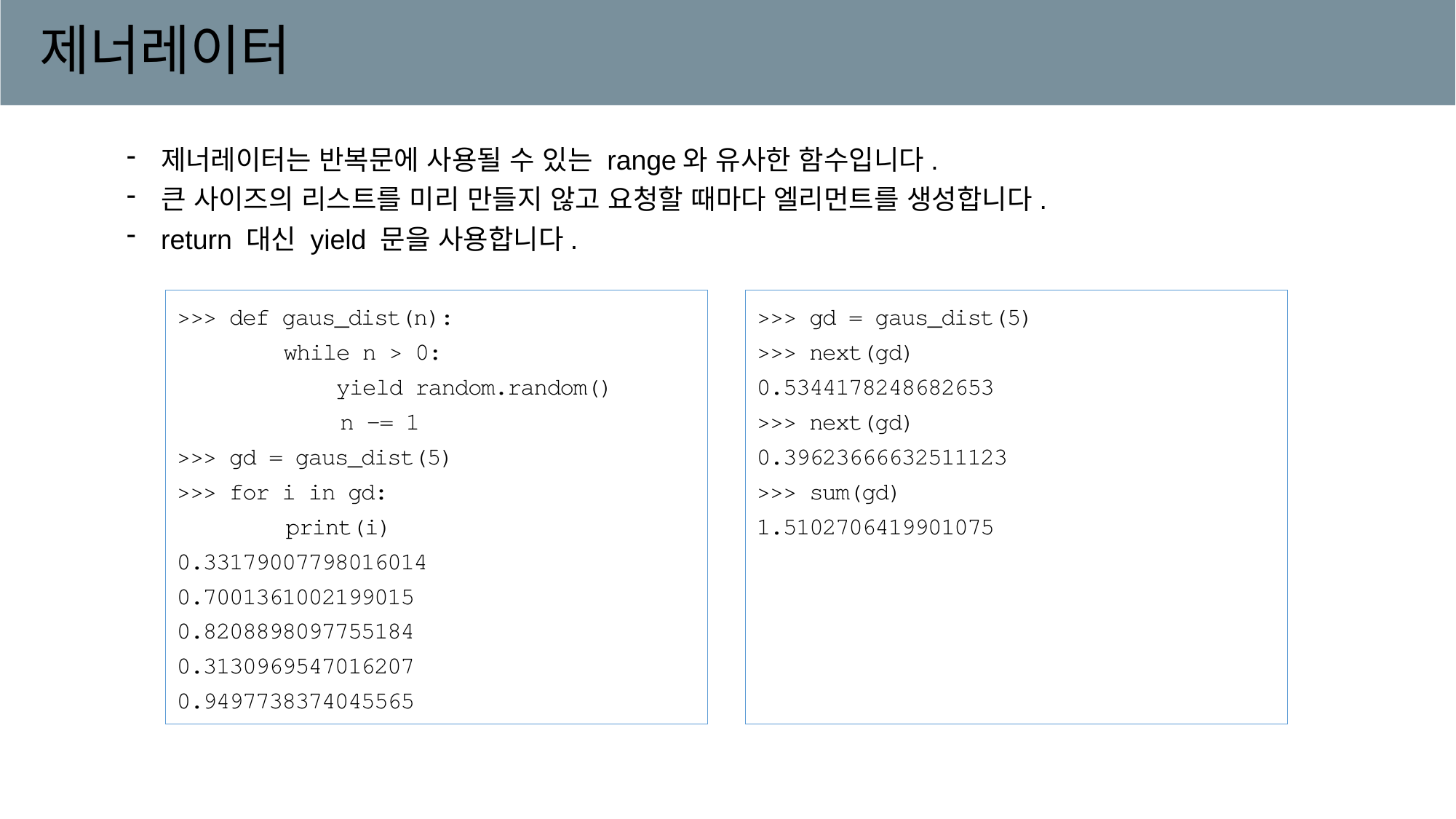

# 제너레이터
제너레이터는 반복문에 사용될 수 있는 range와 유사한 함수입니다.
큰 사이즈의 리스트를 미리 만들지 않고 요청할 때마다 엘리먼트를 생성합니다.
return 대신 yield 문을 사용합니다.
>>> def gaus_dist(n):
        while n > 0:
            yield random.random()
	    n -= 1
>>> gd = gaus_dist(5)
>>> for i in gd:
	print(i)
0.33179007798016014
0.7001361002199015
0.8208898097755184
0.3130969547016207
0.9497738374045565
>>> gd = gaus_dist(5)
>>> next(gd)
0.5344178248682653
>>> next(gd)
0.39623666632511123
>>> sum(gd)
1.5102706419901075